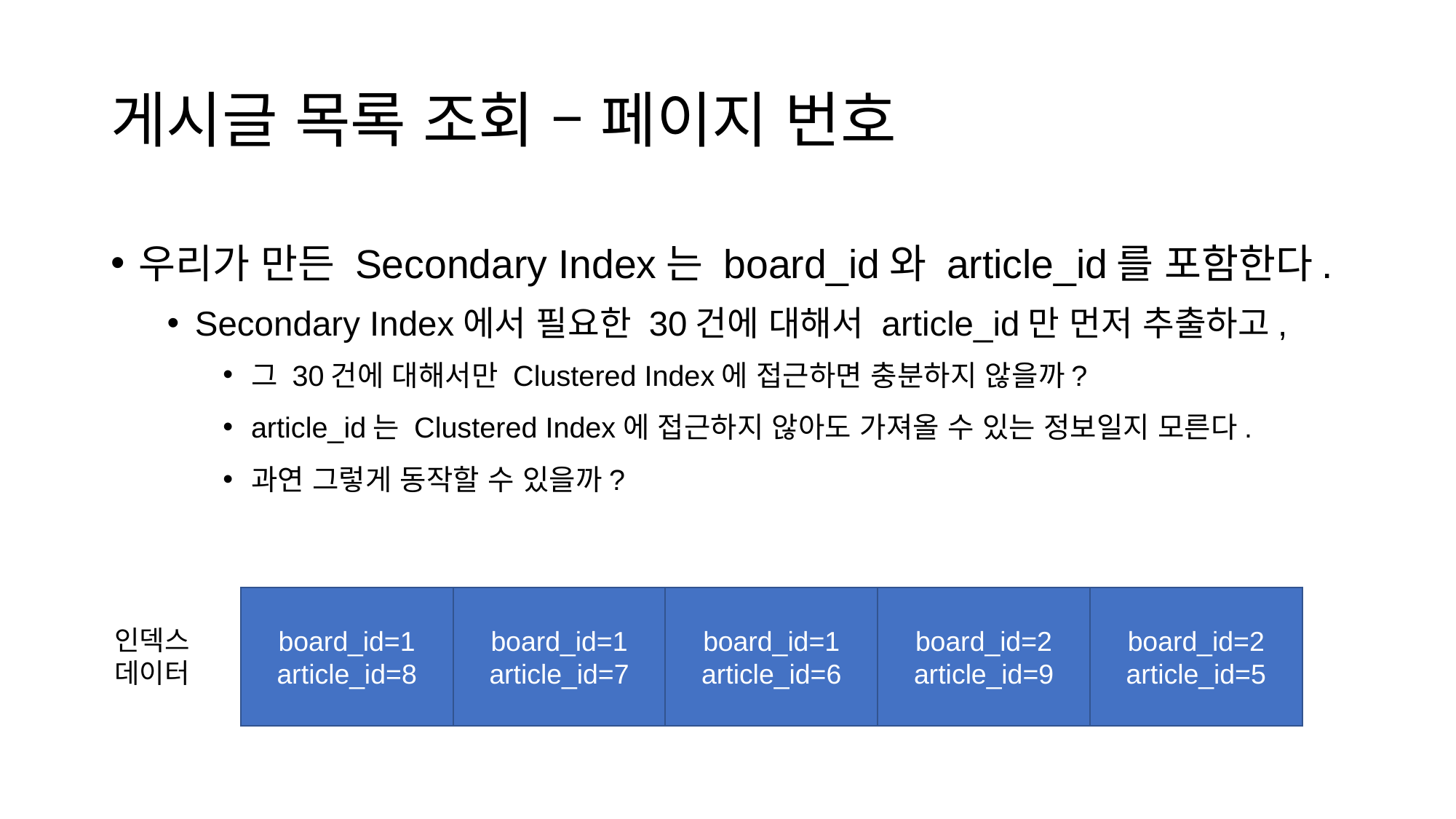

# 게시글 목록 조회 – 페이지 번호
우리가 만든 Secondary Index는 board_id와 article_id를 포함한다.
Secondary Index에서 필요한 30건에 대해서 article_id만 먼저 추출하고,
그 30건에 대해서만 Clustered Index에 접근하면 충분하지 않을까?
article_id는 Clustered Index에 접근하지 않아도 가져올 수 있는 정보일지 모른다.
과연 그렇게 동작할 수 있을까?
board_id=2
article_id=5
board_id=1
article_id=7
board_id=1
article_id=6
board_id=2
article_id=9
board_id=1
article_id=8
인덱스
데이터